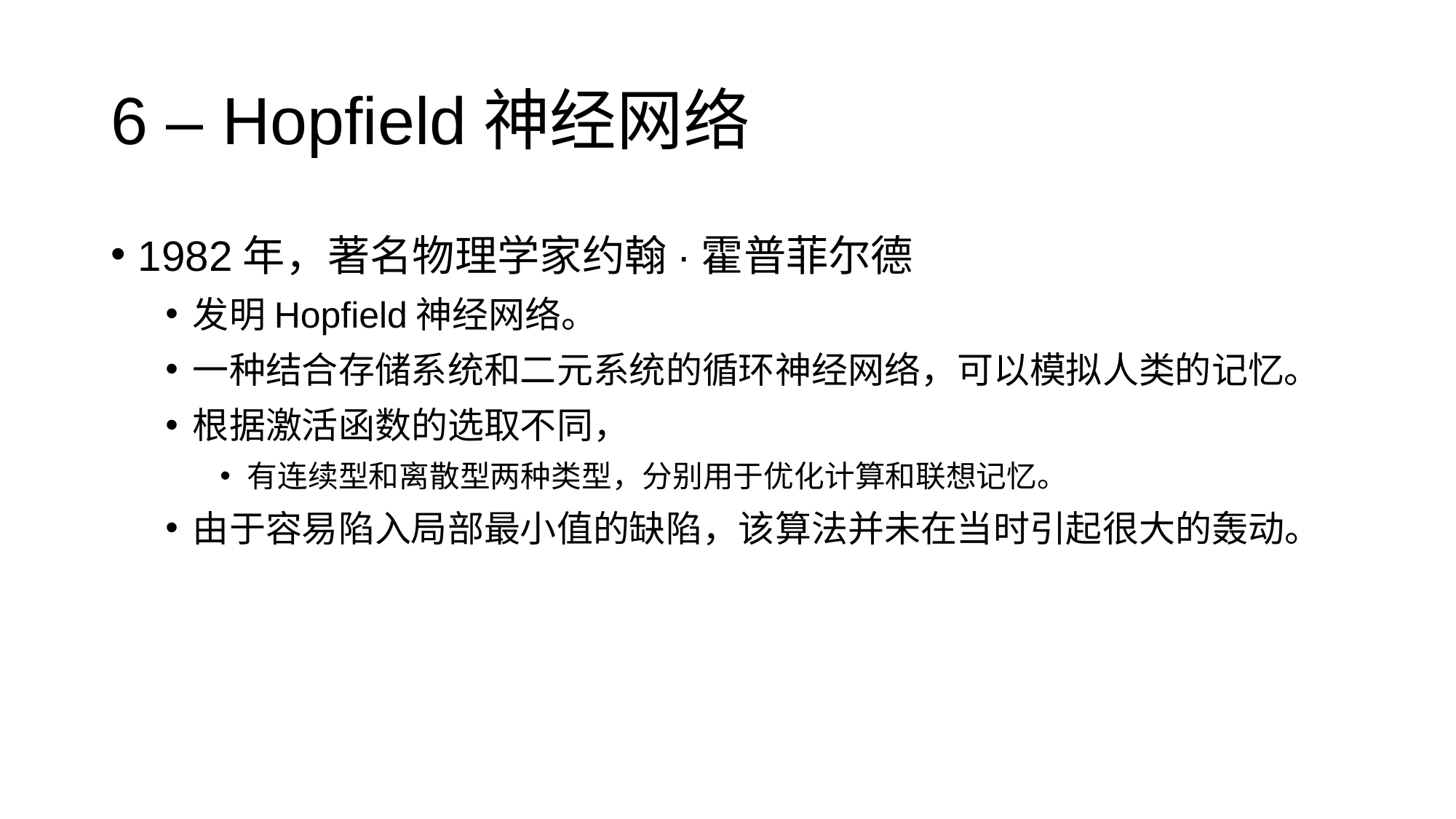

# 6 – Hopfield神经网络
1982年，著名物理学家约翰·霍普菲尔德
发明Hopfield神经网络。
一种结合存储系统和二元系统的循环神经网络，可以模拟人类的记忆。
根据激活函数的选取不同，
有连续型和离散型两种类型，分别用于优化计算和联想记忆。
由于容易陷入局部最小值的缺陷，该算法并未在当时引起很大的轰动。